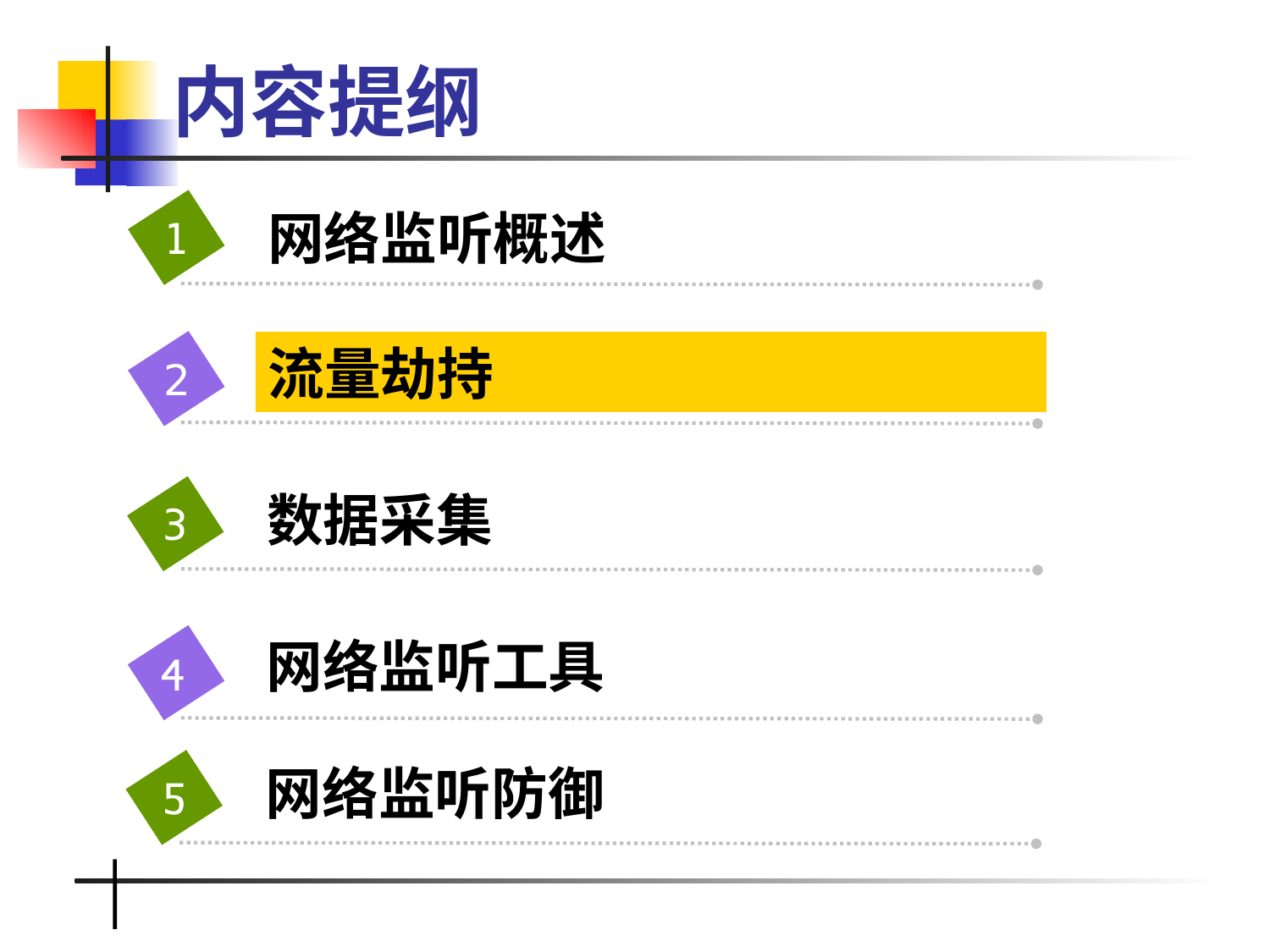

# 内容提纲

网络监听概述

1

流量劫持

2

数据采集

3

网络监听工具

4

网络监听防御

5